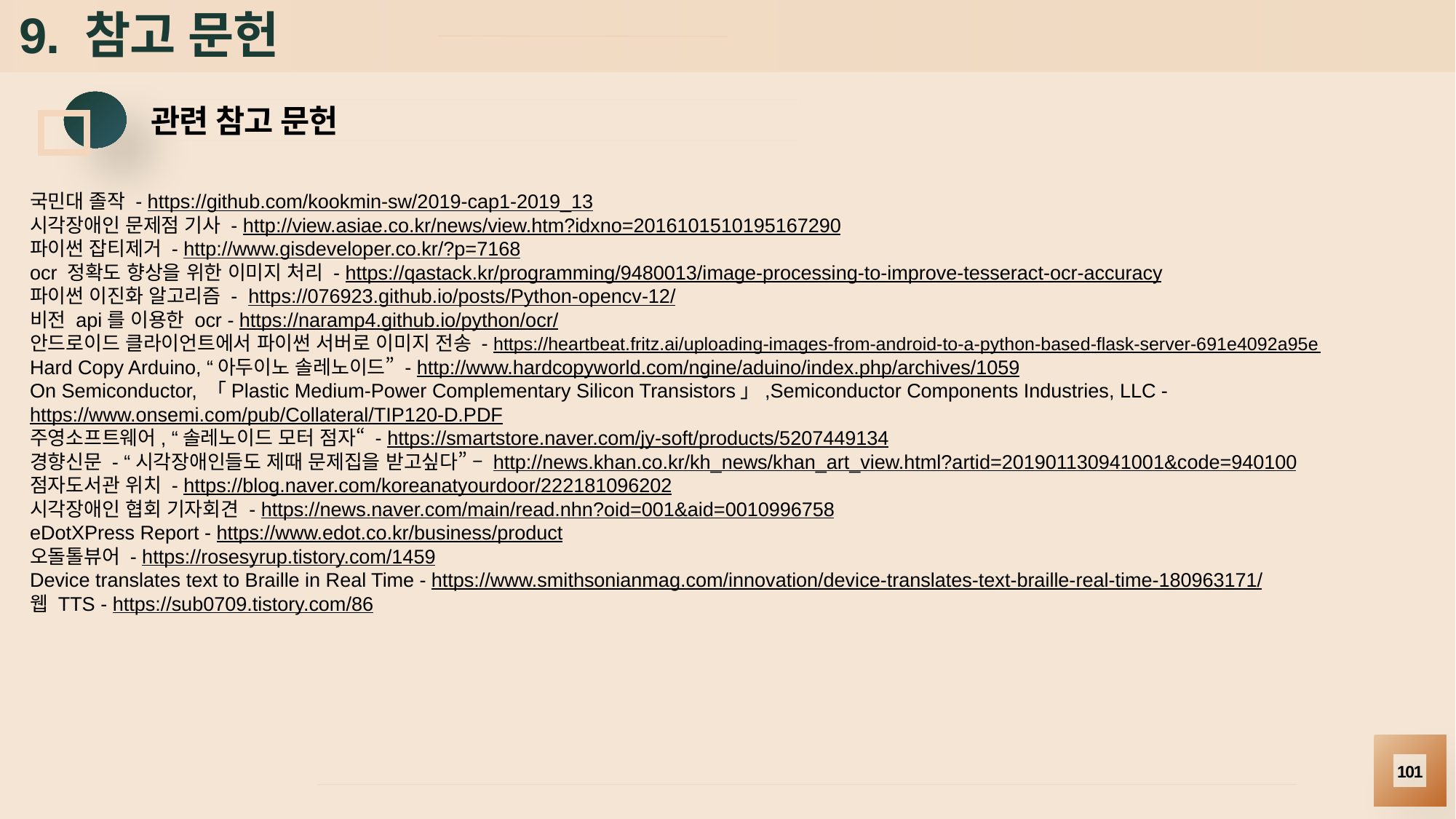

# 9. 참고 문헌

관련 참고 문헌

국민대 졸작 - https://github.com/kookmin-sw/2019-cap1-2019_13
시각장애인 문제점 기사 - http://view.asiae.co.kr/news/view.htm?idxno=2016101510195167290
파이썬 잡티제거 - http://www.gisdeveloper.co.kr/?p=7168
ocr 정확도 향상을 위한 이미지 처리 - https://qastack.kr/programming/9480013/image-processing-to-improve-tesseract-ocr-accuracy
파이썬 이진화 알고리즘 -  https://076923.github.io/posts/Python-opencv-12/
비전 api를 이용한 ocr - https://naramp4.github.io/python/ocr/
안드로이드 클라이언트에서 파이썬 서버로 이미지 전송 - https://heartbeat.fritz.ai/uploading-images-from-android-to-a-python-based-flask-server-691e4092a95e
Hard Copy Arduino, “아두이노 솔레노이드” - http://www.hardcopyworld.com/ngine/aduino/index.php/archives/1059
On Semiconductor, 「Plastic Medium-Power Complementary Silicon Transistors」,Semiconductor Components Industries, LLC - https://www.onsemi.com/pub/Collateral/TIP120-D.PDF
주영소프트웨어, “솔레노이드 모터 점자“ - https://smartstore.naver.com/jy-soft/products/5207449134
경향신문 - “시각장애인들도 제때 문제집을 받고싶다” – http://news.khan.co.kr/kh_news/khan_art_view.html?artid=201901130941001&code=940100
점자도서관 위치 - https://blog.naver.com/koreanatyourdoor/222181096202
시각장애인 협회 기자회견 - https://news.naver.com/main/read.nhn?oid=001&aid=0010996758
eDotXPress Report - https://www.edot.co.kr/business/product
오돌톨뷰어 - https://rosesyrup.tistory.com/1459
Device translates text to Braille in Real Time - https://www.smithsonianmag.com/innovation/device-translates-text-braille-real-time-180963171/
웹 TTS - https://sub0709.tistory.com/86

101